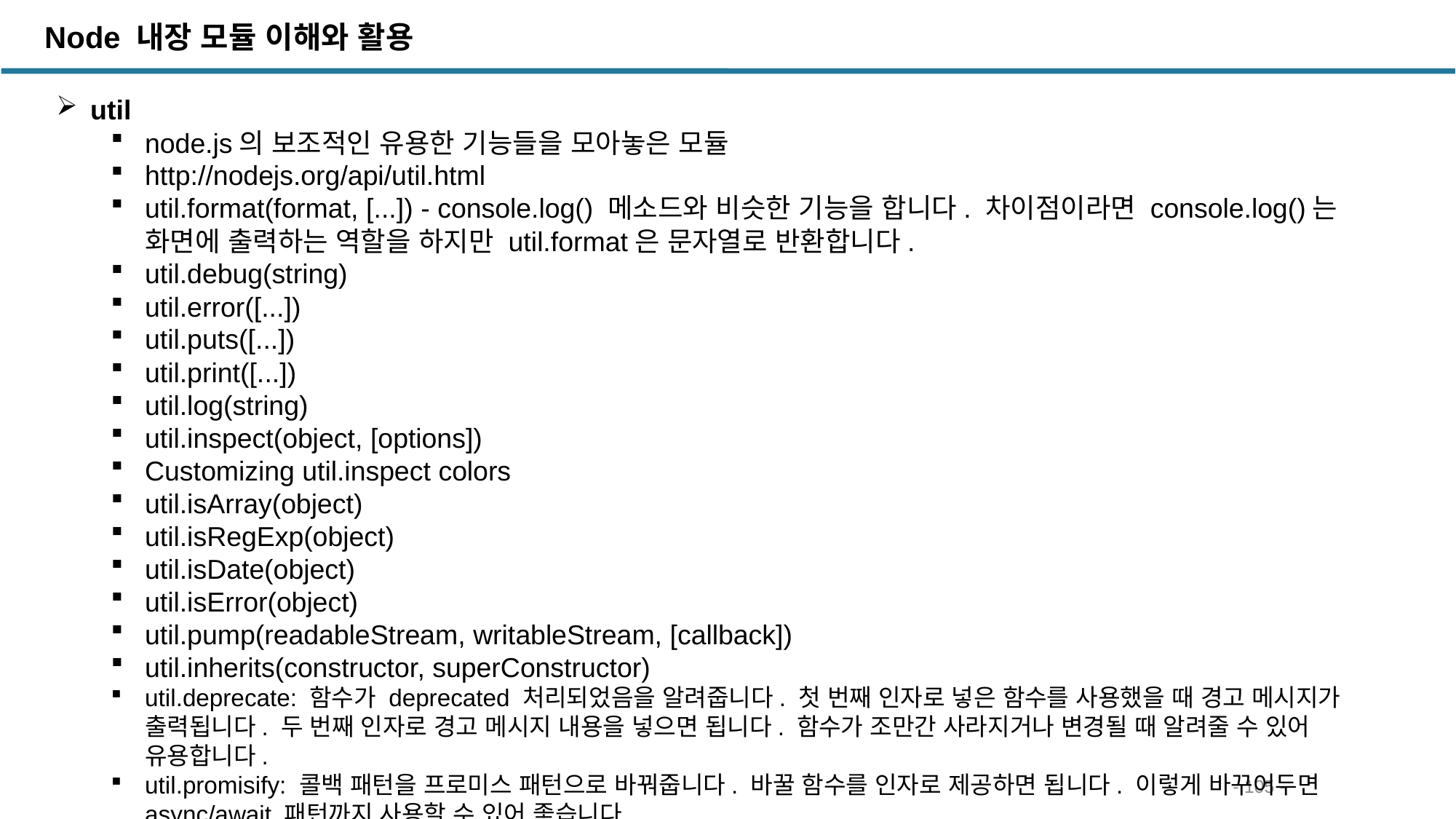

Node 내장 모듈 이해와 활용
util
node.js의 보조적인 유용한 기능들을 모아놓은 모듈
http://nodejs.org/api/util.html
util.format(format, [...]) - console.log() 메소드와 비슷한 기능을 합니다. 차이점이라면 console.log()는 화면에 출력하는 역할을 하지만 util.format은 문자열로 반환합니다.
util.debug(string)
util.error([...])
util.puts([...])
util.print([...])
util.log(string)
util.inspect(object, [options])
Customizing util.inspect colors
util.isArray(object)
util.isRegExp(object)
util.isDate(object)
util.isError(object)
util.pump(readableStream, writableStream, [callback])
util.inherits(constructor, superConstructor)
util.deprecate: 함수가 deprecated 처리되었음을 알려줍니다. 첫 번째 인자로 넣은 함수를 사용했을 때 경고 메시지가 출력됩니다. 두 번째 인자로 경고 메시지 내용을 넣으면 됩니다. 함수가 조만간 사라지거나 변경될 때 알려줄 수 있어 유용합니다.
util.promisify: 콜백 패턴을 프로미스 패턴으로 바꿔줍니다. 바꿀 함수를 인자로 제공하면 됩니다. 이렇게 바꾸어두면 async/await 패턴까지 사용할 수 있어 좋습니다.
- 105 -